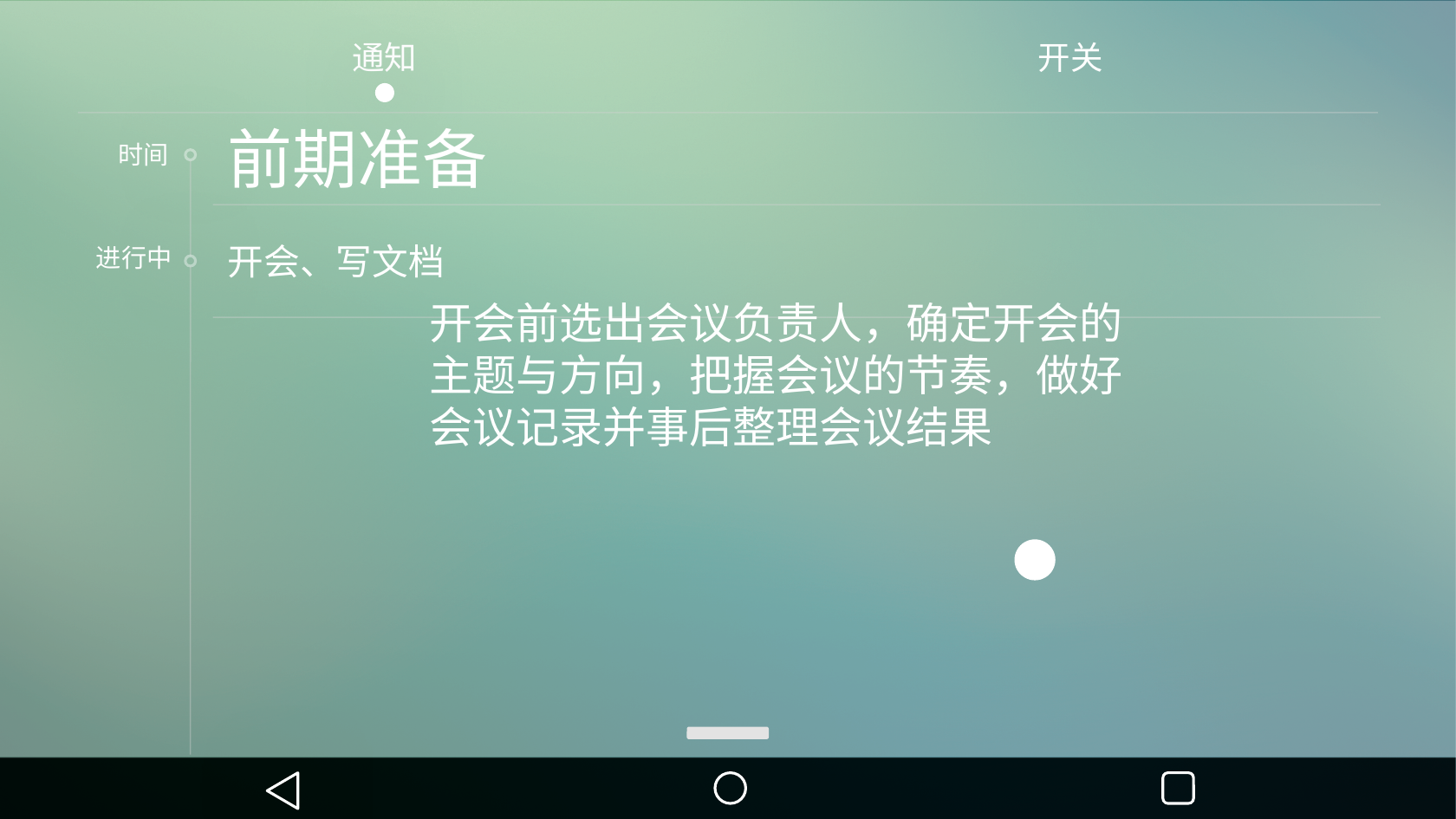

通知
开关

前期准备
时间

开会、写文档
进行中

开会前选出会议负责人，确定开会的主题与方向，把握会议的节奏，做好会议记录并事后整理会议结果